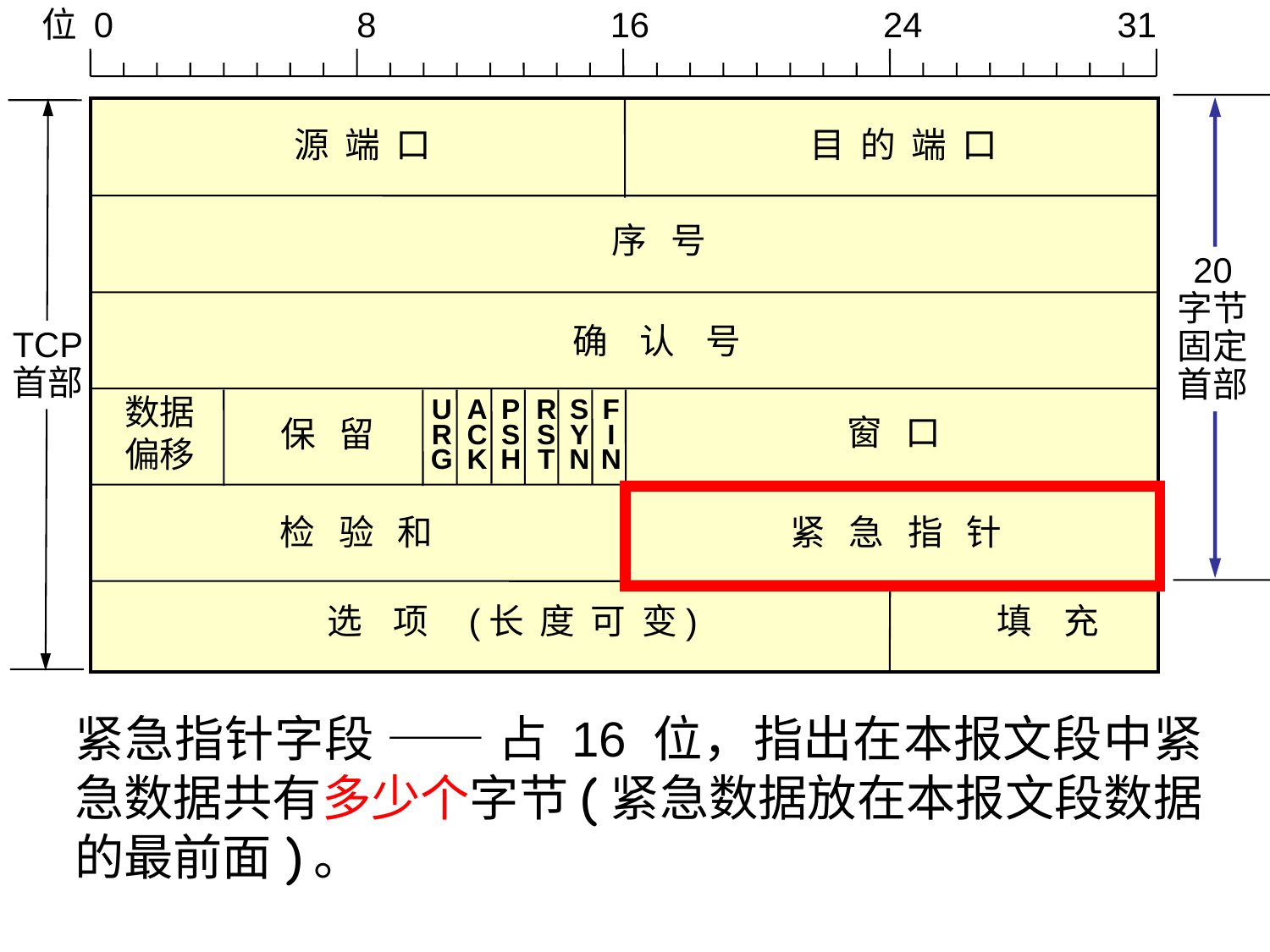

位 0                         8                        16                        24                    31

源  端  口
目  的  端  口

序   号
20
字节
固定
首部

确    认    号
TCP
首部
数据
偏移

U
R
G
A
C
K
P
S
H
R
S
T
S
Y
N
F
I
N
窗   口
保   留

检   验   和
紧   急   指   针

选    项    (长  度  可  变)
填    充

紧急指针字段 —— 占 16 位，指出在本报文段中紧急数据共有多少个字节(紧急数据放在本报文段数据的最前面)。